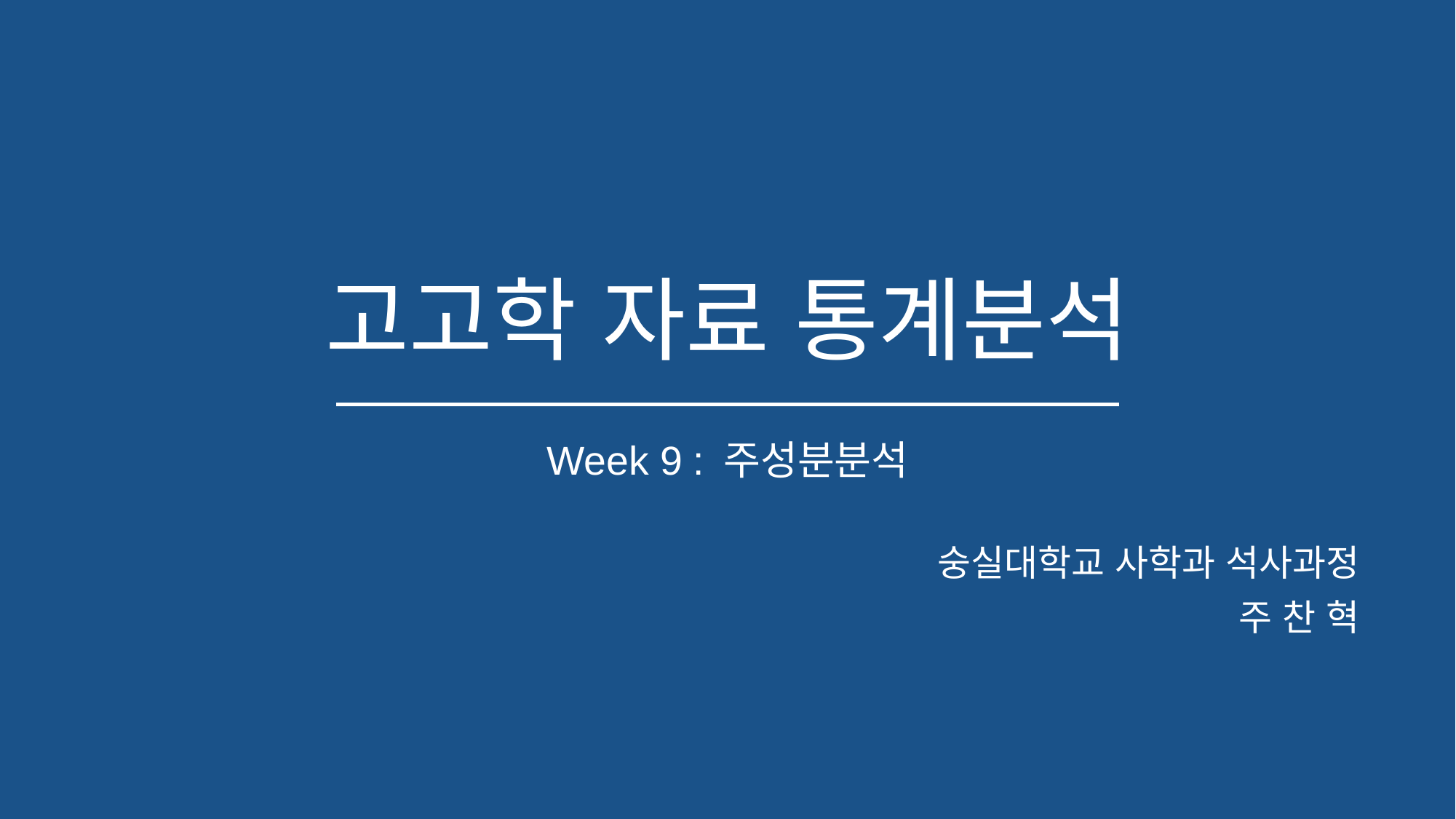

# 고고학 자료 통계분석
Week 9 : 주성분분석
숭실대학교 사학과 석사과정
주 찬 혁